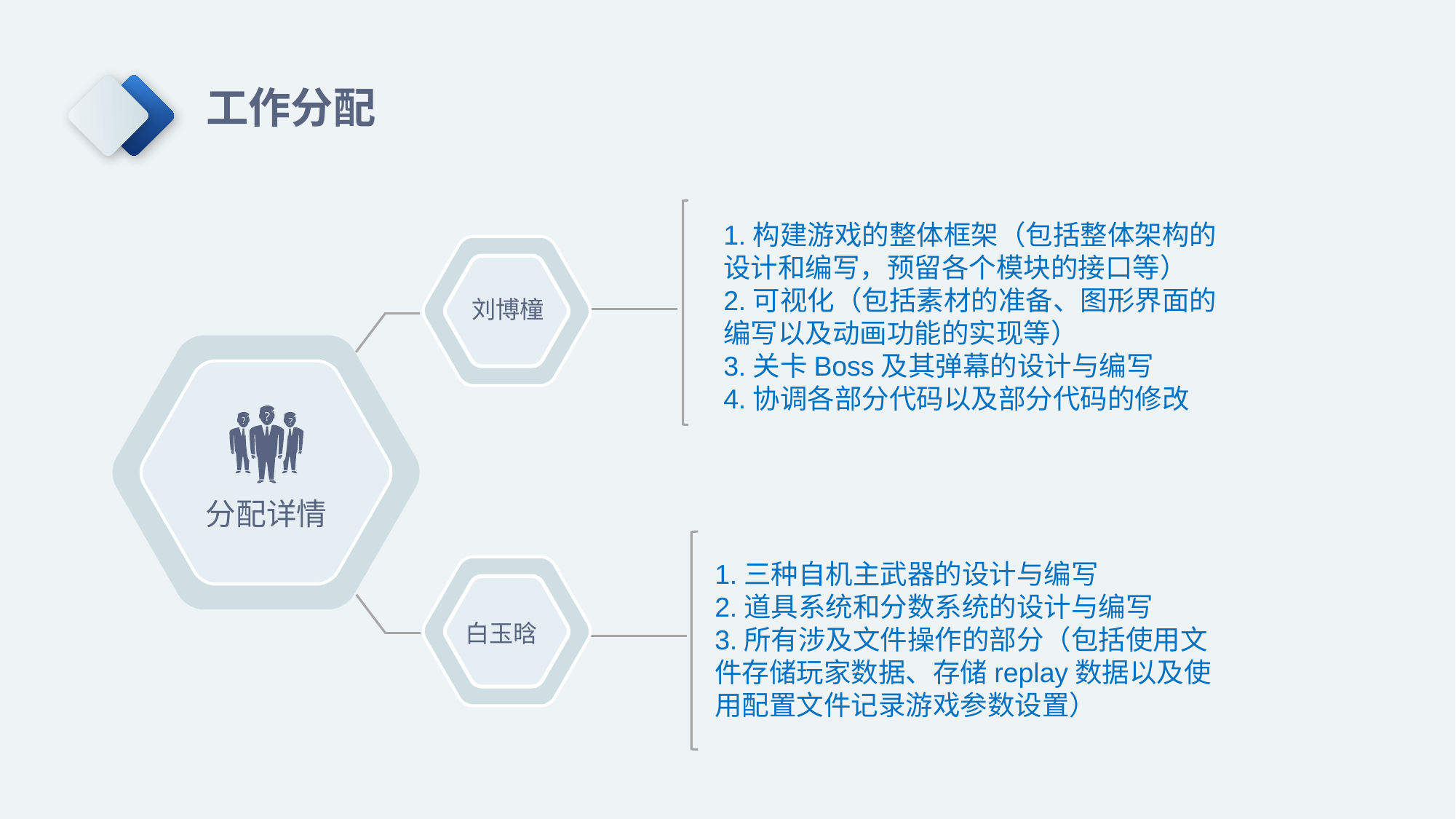

工作分配

1.构建游戏的整体框架（包括整体架构的设计和编写，预留各个模块的接口等）
2.可视化（包括素材的准备、图形界面的编写以及动画功能的实现等）
3.关卡Boss及其弹幕的设计与编写
4.协调各部分代码以及部分代码的修改

刘博橦

分配详情

1.三种自机主武器的设计与编写
2.道具系统和分数系统的设计与编写
3.所有涉及文件操作的部分（包括使用文件存储玩家数据、存储replay数据以及使用配置文件记录游戏参数设置）

白玉晗